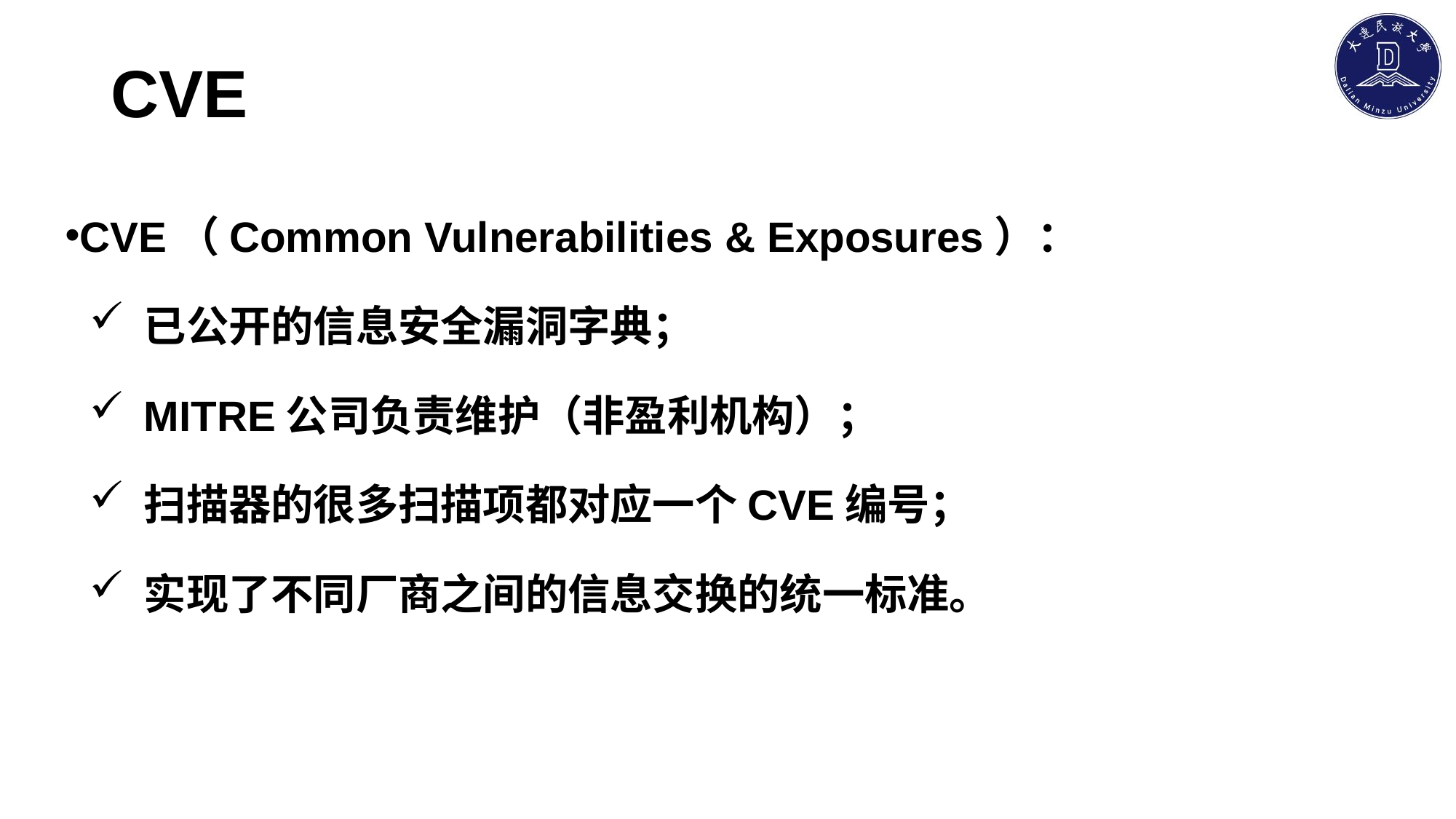

# CVE
CVE（Common Vulnerabilities & Exposures）：
已公开的信息安全漏洞字典；
MITRE公司负责维护（非盈利机构）；
扫描器的很多扫描项都对应一个CVE编号；
实现了不同厂商之间的信息交换的统一标准。